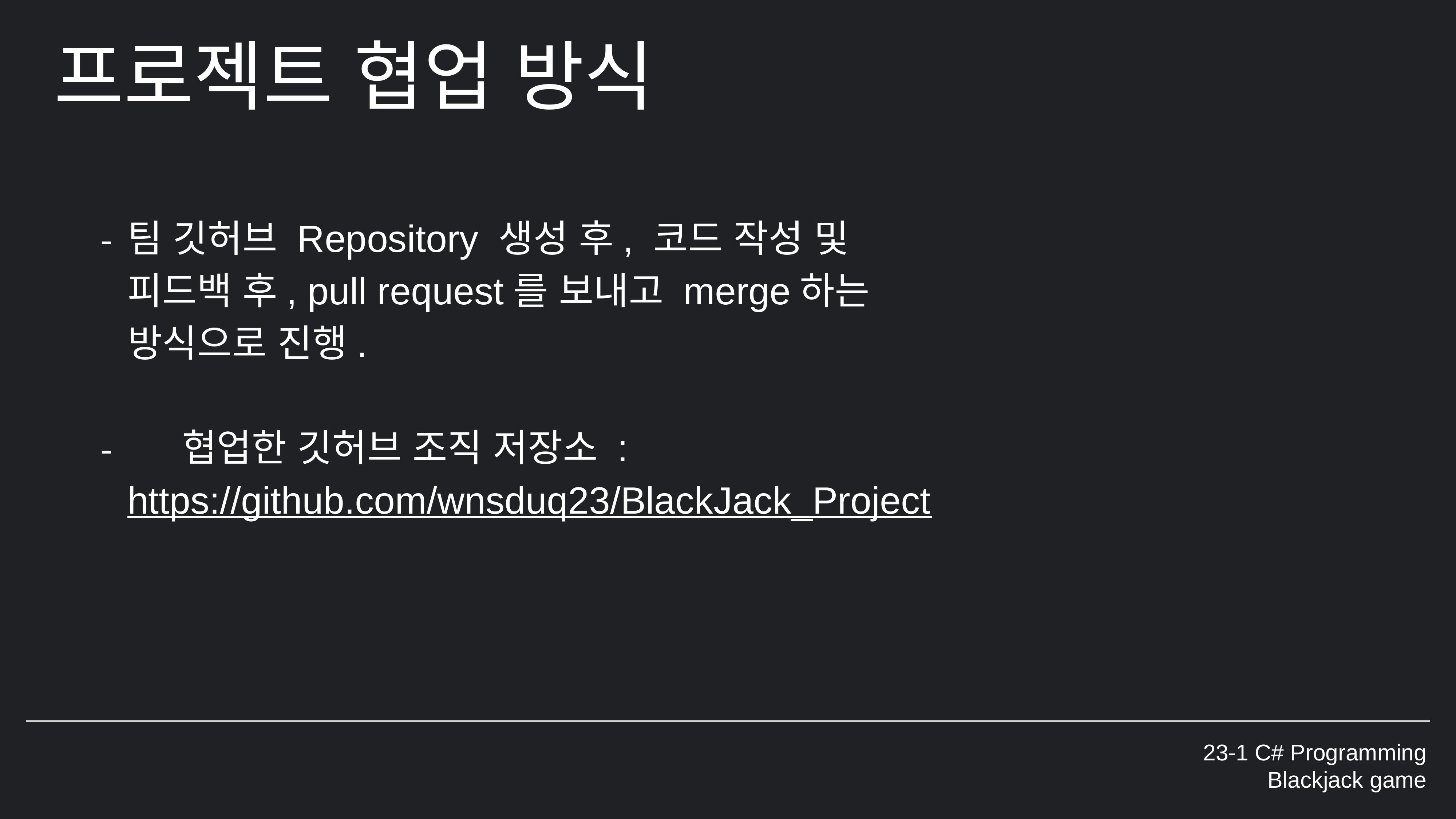

프로젝트 협업 방식
팀 깃허브 Repository 생성 후, 코드 작성 및 피드백 후, pull request를 보내고 merge하는 방식으로 진행.

	협업한 깃허브 조직 저장소 : https://github.com/wnsduq23/BlackJack_Project

23-1 C# Programming
Blackjack game